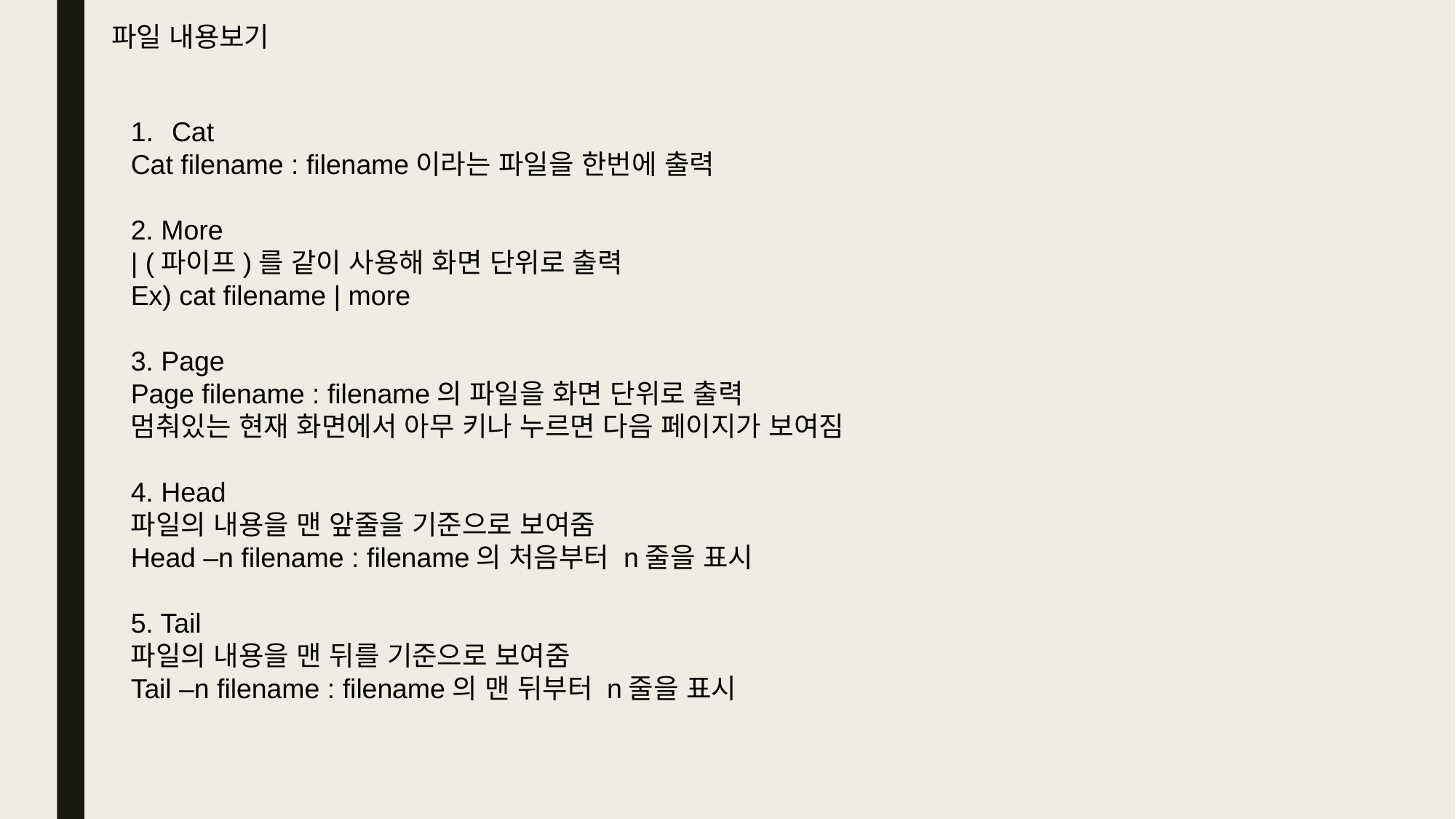

파일 내용보기
Cat
Cat filename : filename이라는 파일을 한번에 출력

2. More
| (파이프)를 같이 사용해 화면 단위로 출력
Ex) cat filename | more

3. Page
Page filename : filename의 파일을 화면 단위로 출력
멈춰있는 현재 화면에서 아무 키나 누르면 다음 페이지가 보여짐

4. Head
파일의 내용을 맨 앞줄을 기준으로 보여줌
Head –n filename : filename의 처음부터 n줄을 표시

5. Tail
파일의 내용을 맨 뒤를 기준으로 보여줌
Tail –n filename : filename의 맨 뒤부터 n줄을 표시